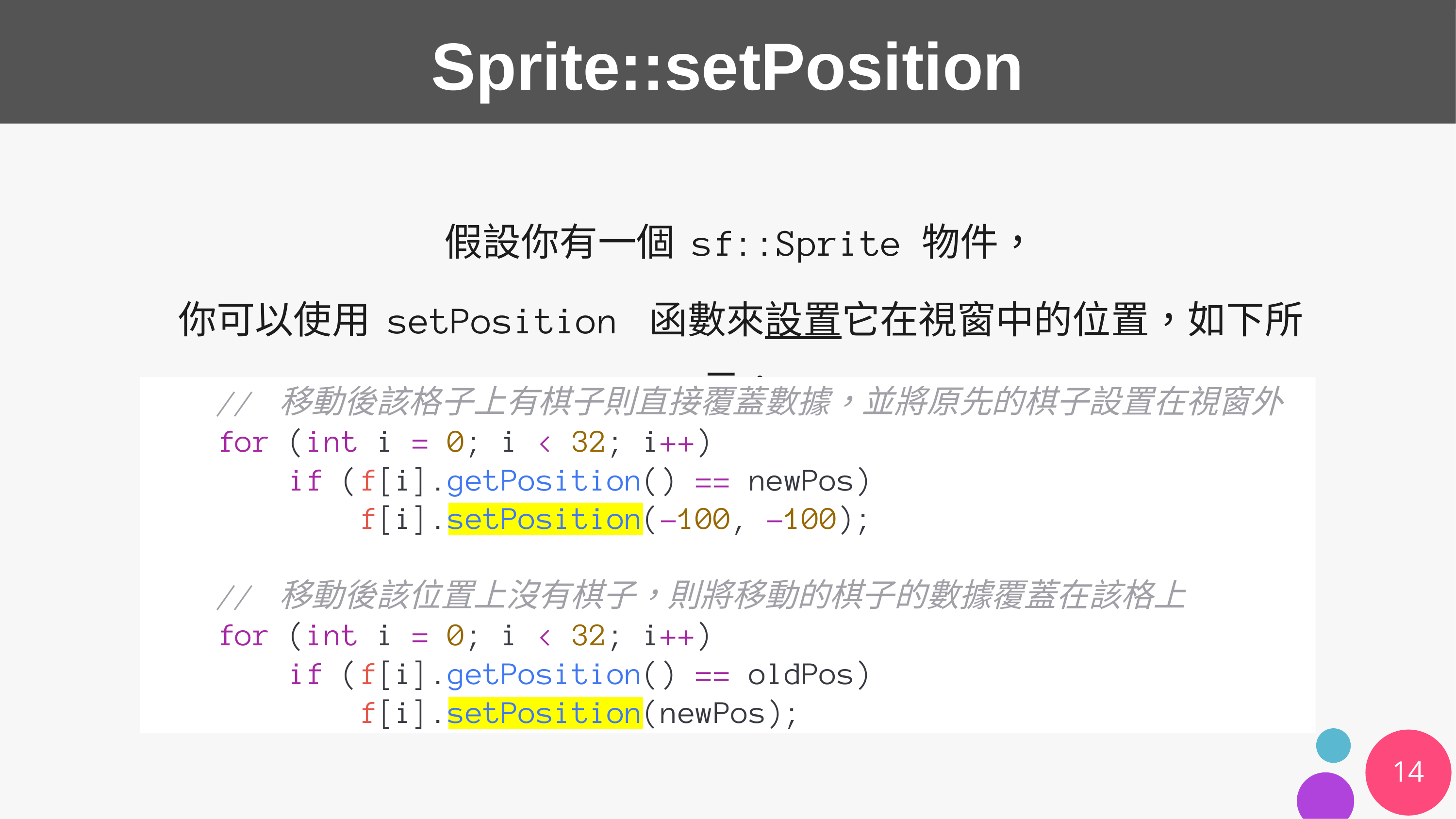

# Sprite::setPosition
假設你有一個 sf::Sprite 物件，
你可以使用 setPosition 函數來設置它在視窗中的位置，如下所示：
    // 移動後該格子上有棋子則直接覆蓋數據，並將原先的棋子設置在視窗外
    for (int i = 0; i < 32; i++)
        if (f[i].getPosition() == newPos)
            f[i].setPosition(-100, -100);
    // 移動後該位置上沒有棋子，則將移動的棋子的數據覆蓋在該格上
    for (int i = 0; i < 32; i++)
        if (f[i].getPosition() == oldPos)
            f[i].setPosition(newPos);
14